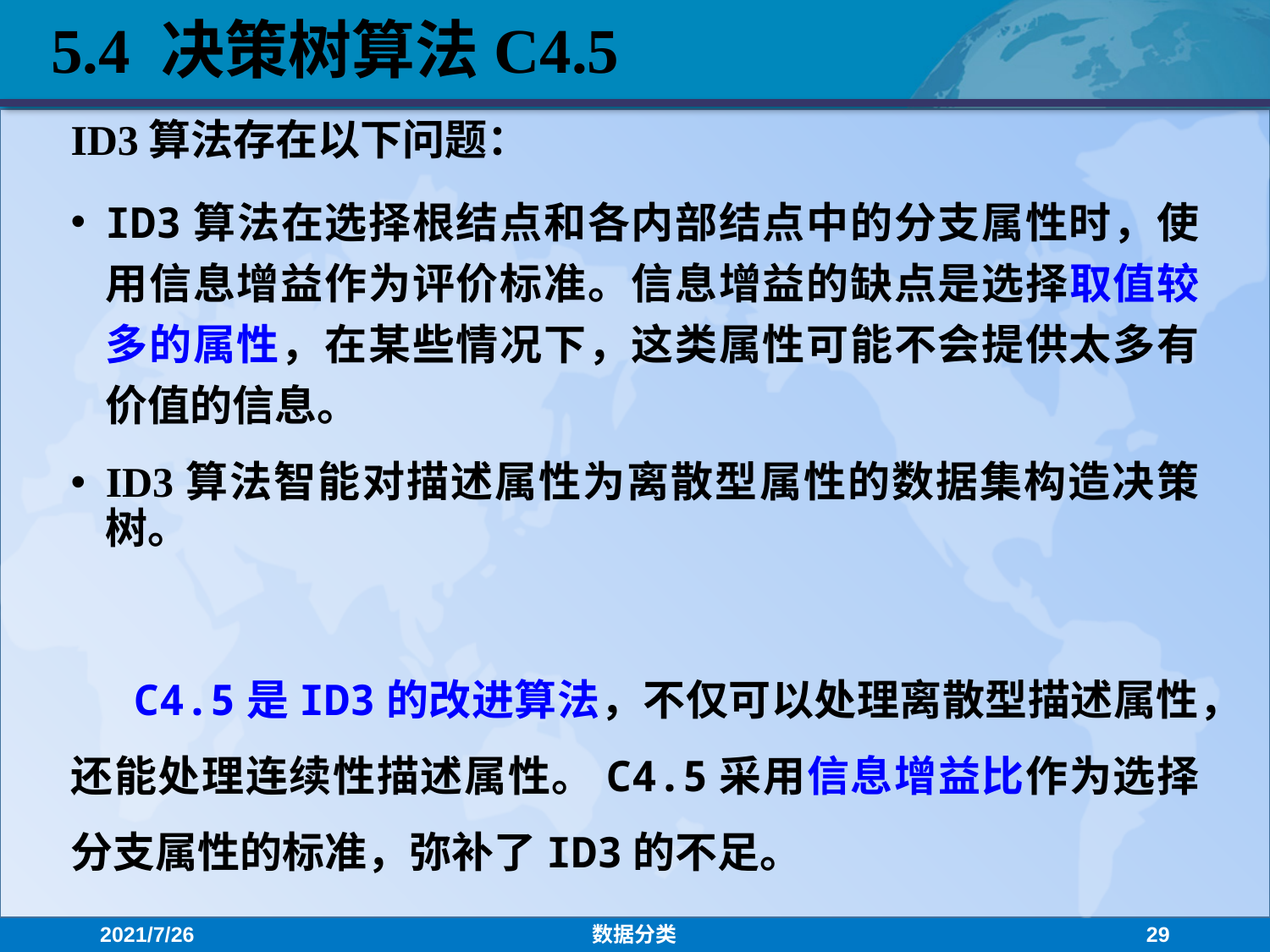

5.4 决策树算法C4.5
ID3算法存在以下问题：
ID3算法在选择根结点和各内部结点中的分支属性时，使用信息增益作为评价标准。信息增益的缺点是选择取值较多的属性，在某些情况下，这类属性可能不会提供太多有价值的信息。
ID3算法智能对描述属性为离散型属性的数据集构造决策树。

C4.5是ID3的改进算法，不仅可以处理离散型描述属性，还能处理连续性描述属性。C4.5采用信息增益比作为选择分支属性的标准，弥补了ID3的不足。

2021/7/26
数据分类
29